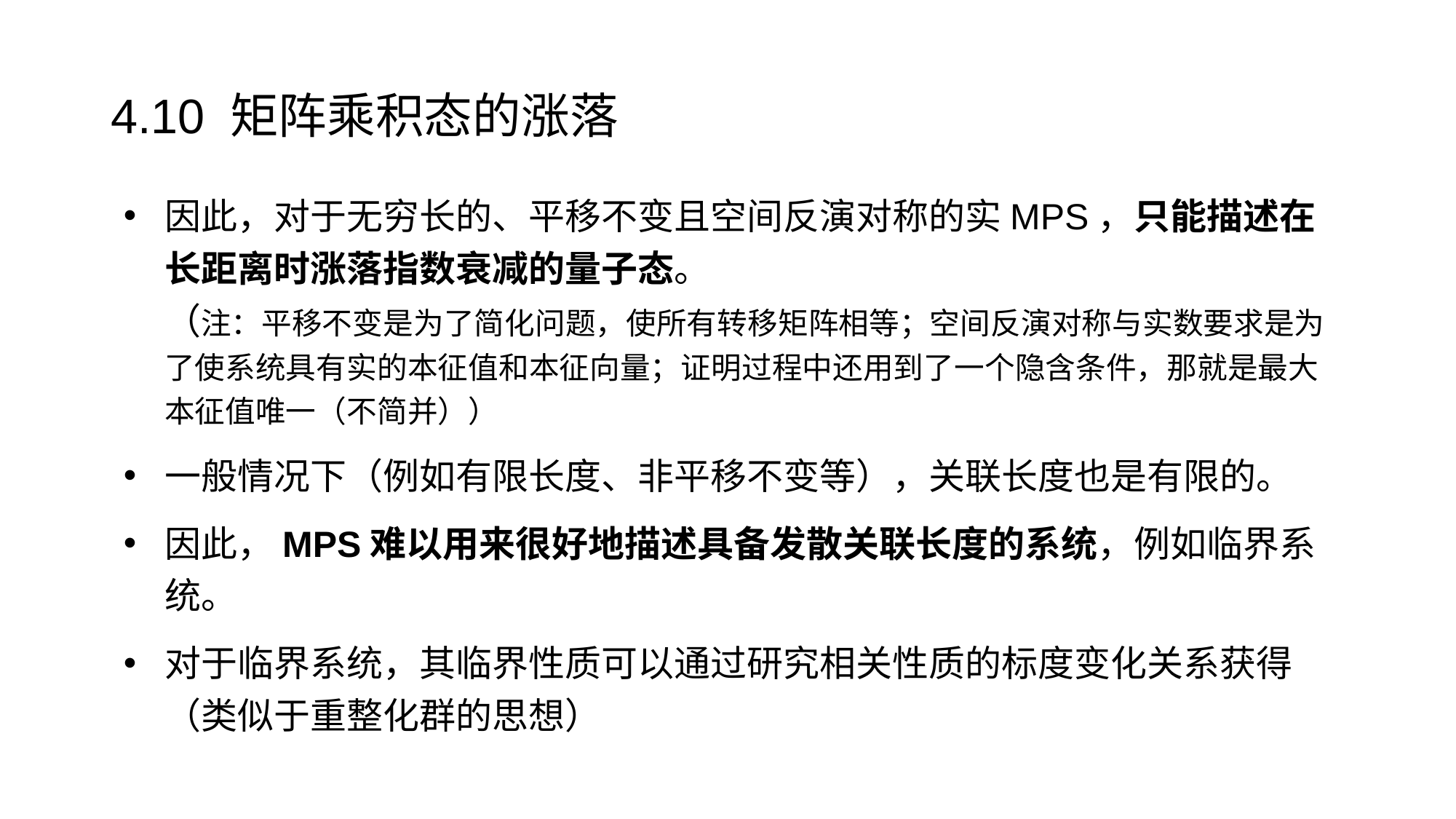

4.10 矩阵乘积态的涨落
因此，对于无穷长的、平移不变且空间反演对称的实MPS，只能描述在长距离时涨落指数衰减的量子态。
（注：平移不变是为了简化问题，使所有转移矩阵相等；空间反演对称与实数要求是为了使系统具有实的本征值和本征向量；证明过程中还用到了一个隐含条件，那就是最大本征值唯一（不简并））
一般情况下（例如有限长度、非平移不变等），关联长度也是有限的。
因此，MPS难以用来很好地描述具备发散关联长度的系统，例如临界系统。
对于临界系统，其临界性质可以通过研究相关性质的标度变化关系获得（类似于重整化群的思想）